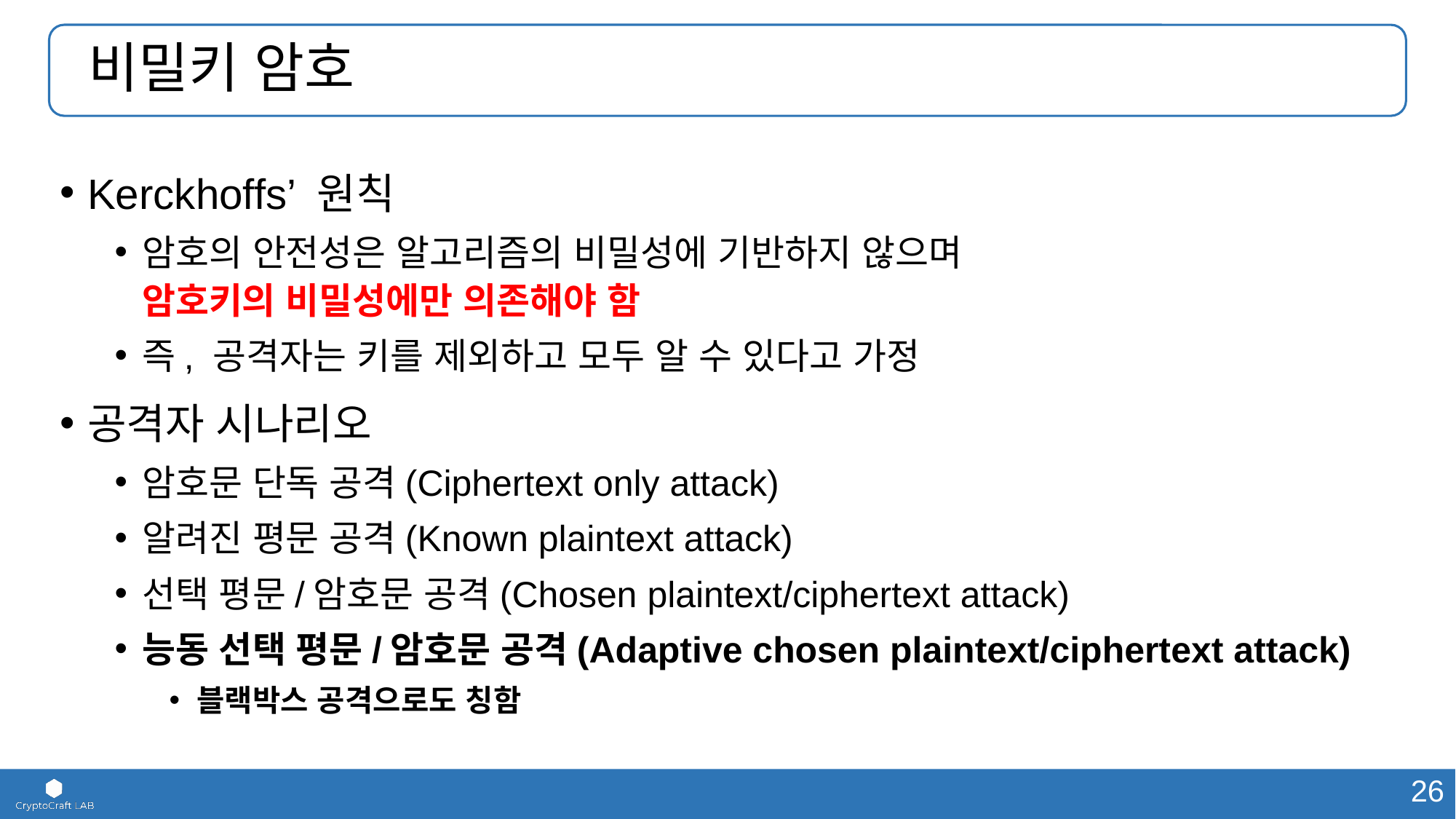

# 비밀키 암호
Kerckhoffs’ 원칙
암호의 안전성은 알고리즘의 비밀성에 기반하지 않으며
암호키의 비밀성에만 의존해야 함
즉, 공격자는 키를 제외하고 모두 알 수 있다고 가정
공격자 시나리오
암호문 단독 공격(Ciphertext only attack)
알려진 평문 공격(Known plaintext attack)
선택 평문/암호문 공격(Chosen plaintext/ciphertext attack)
능동 선택 평문/암호문 공격(Adaptive chosen plaintext/ciphertext attack)
블랙박스 공격으로도 칭함